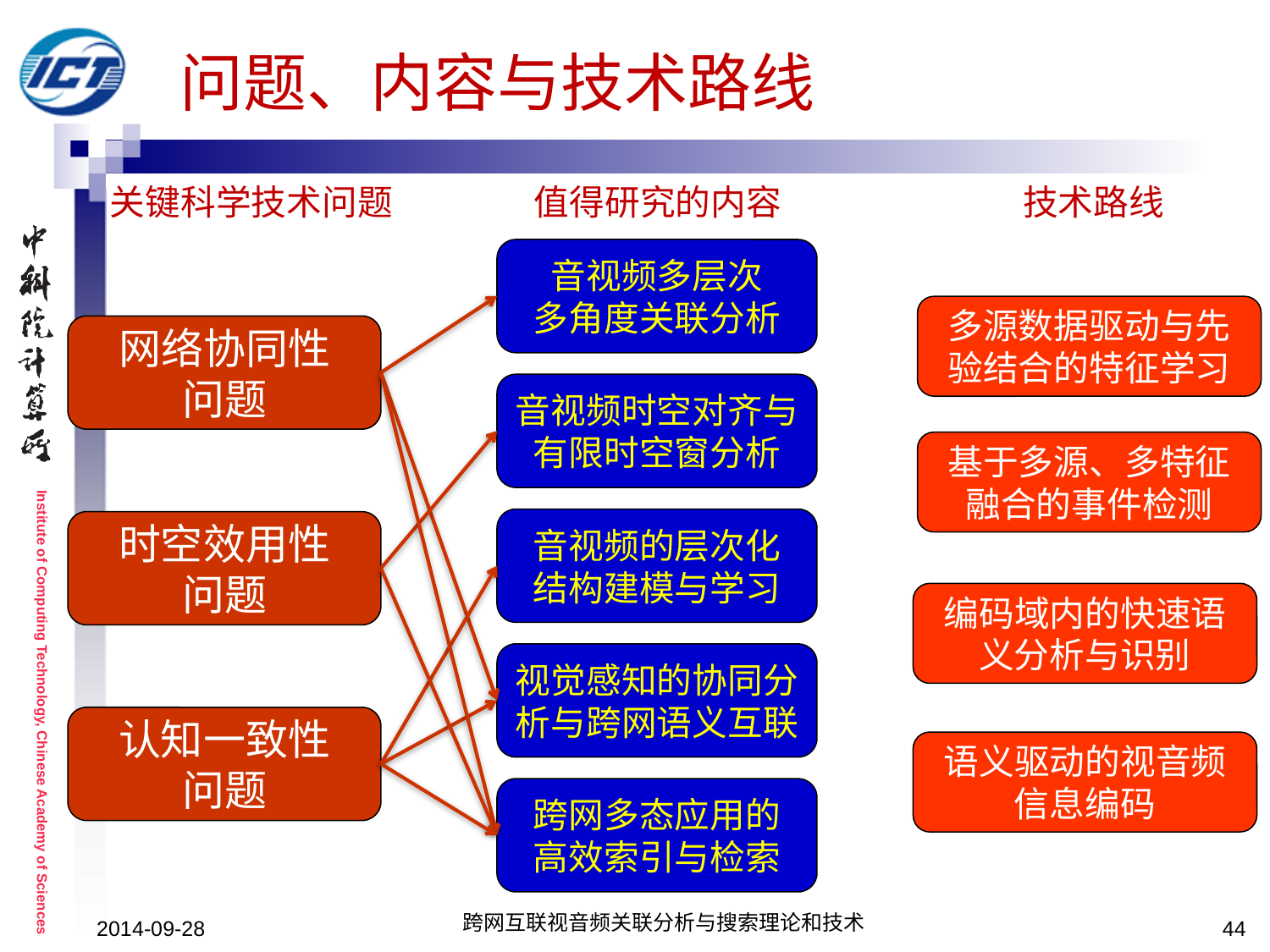

# 问题、内容与技术路线
技术路线
关键科学技术问题
值得研究的内容
音视频多层次
多角度关联分析
多源数据驱动与先验结合的特征学习
网络协同性
问题
音视频时空对齐与有限时空窗分析
基于多源、多特征融合的事件检测
音视频的层次化
结构建模与学习
时空效用性
问题
编码域内的快速语义分析与识别
视觉感知的协同分析与跨网语义互联
认知一致性
问题
语义驱动的视音频信息编码
跨网多态应用的
高效索引与检索
2014-09-28
跨网互联视音频关联分析与搜索理论和技术
44